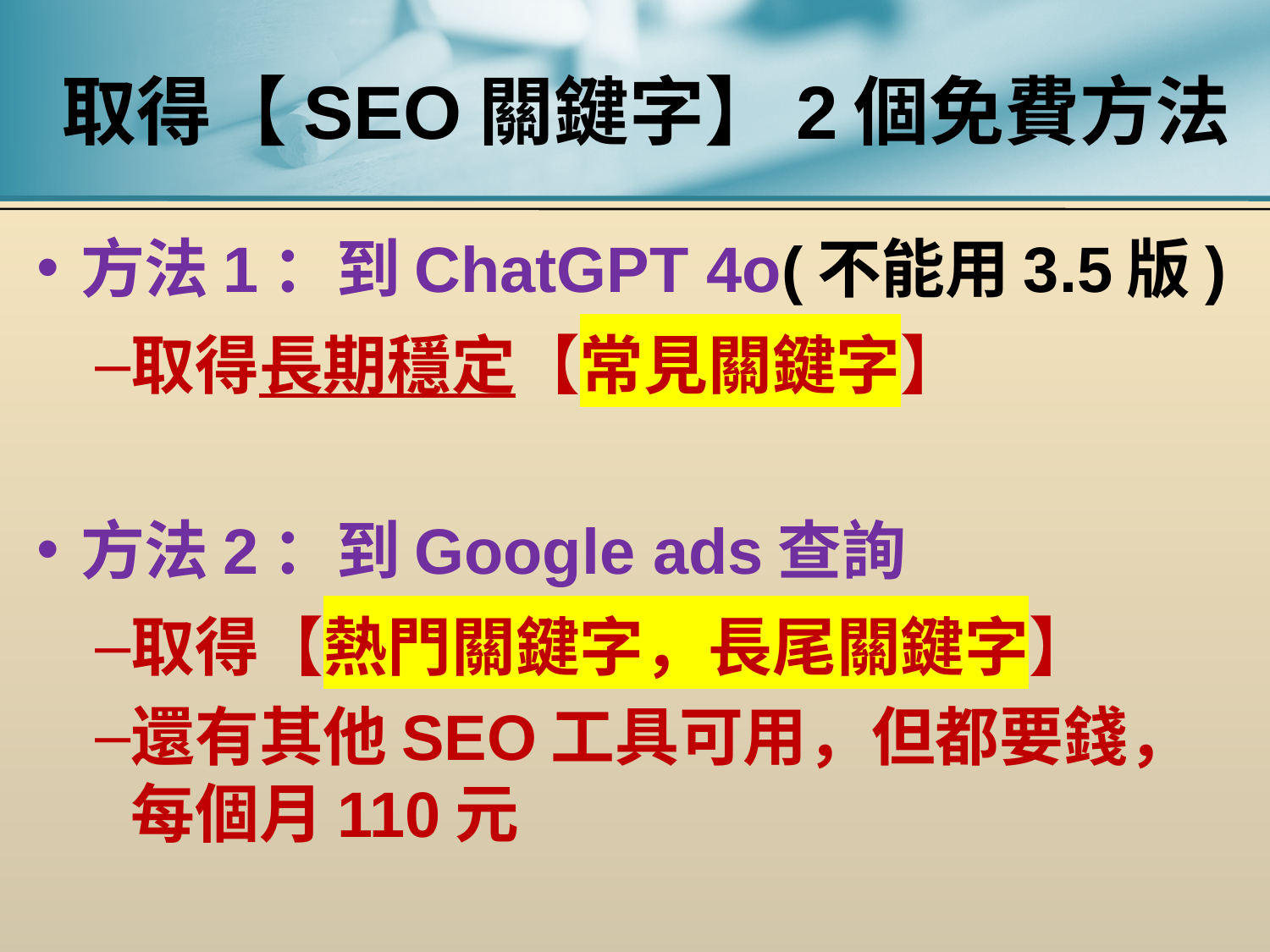

# 取得【SEO關鍵字】2個免費方法
方法1：到ChatGPT 4o(不能用3.5版)
取得長期穩定【常見關鍵字】

方法2：到Google ads查詢
取得【熱門關鍵字，長尾關鍵字】
還有其他SEO工具可用，但都要錢，每個月110元